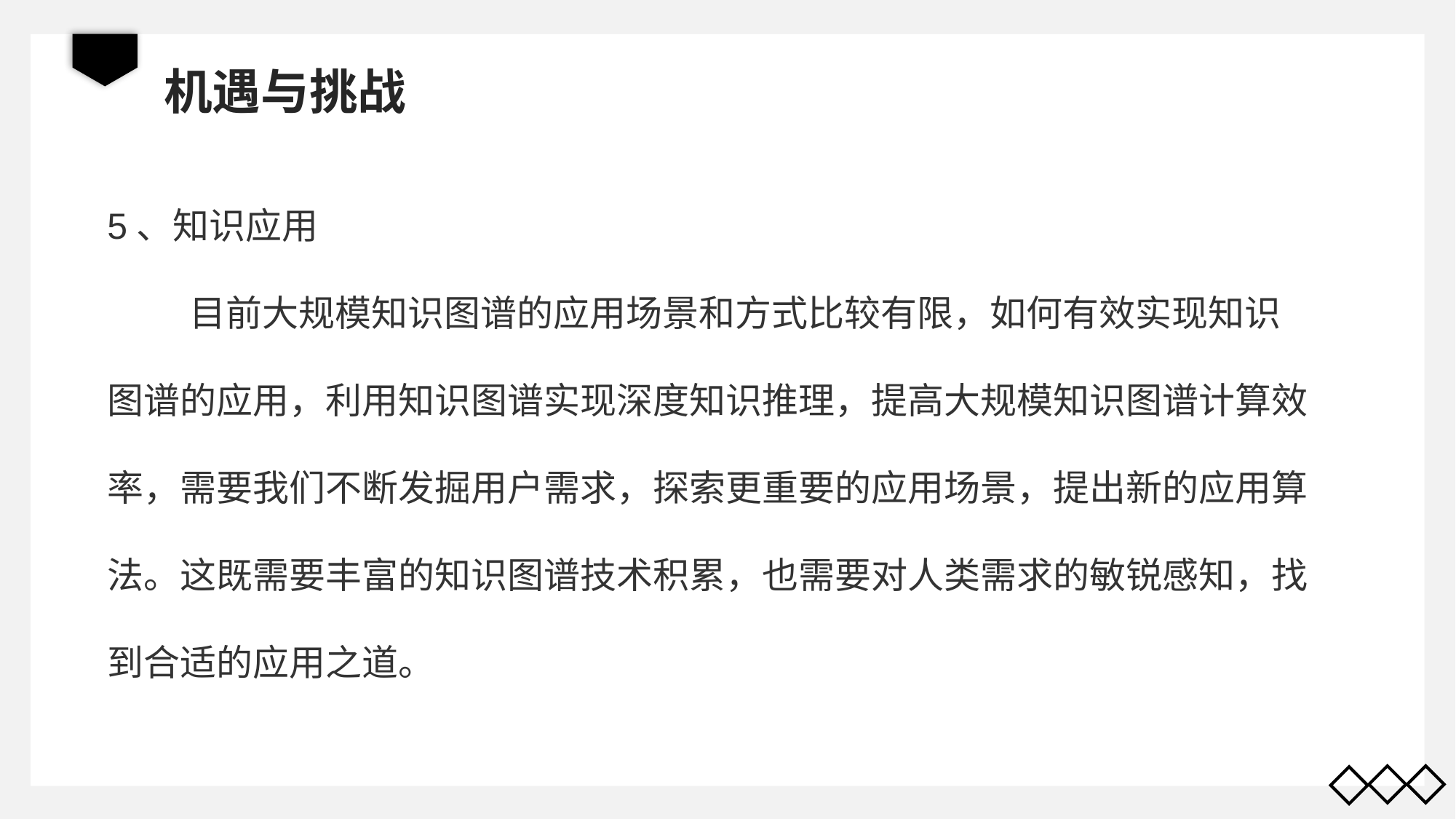

机遇与挑战
5、知识应用
         目前大规模知识图谱的应用场景和方式比较有限，如何有效实现知识图谱的应用，利用知识图谱实现深度知识推理，提高大规模知识图谱计算效率，需要我们不断发掘用户需求，探索更重要的应用场景，提出新的应用算法。这既需要丰富的知识图谱技术积累，也需要对人类需求的敏锐感知，找到合适的应用之道。